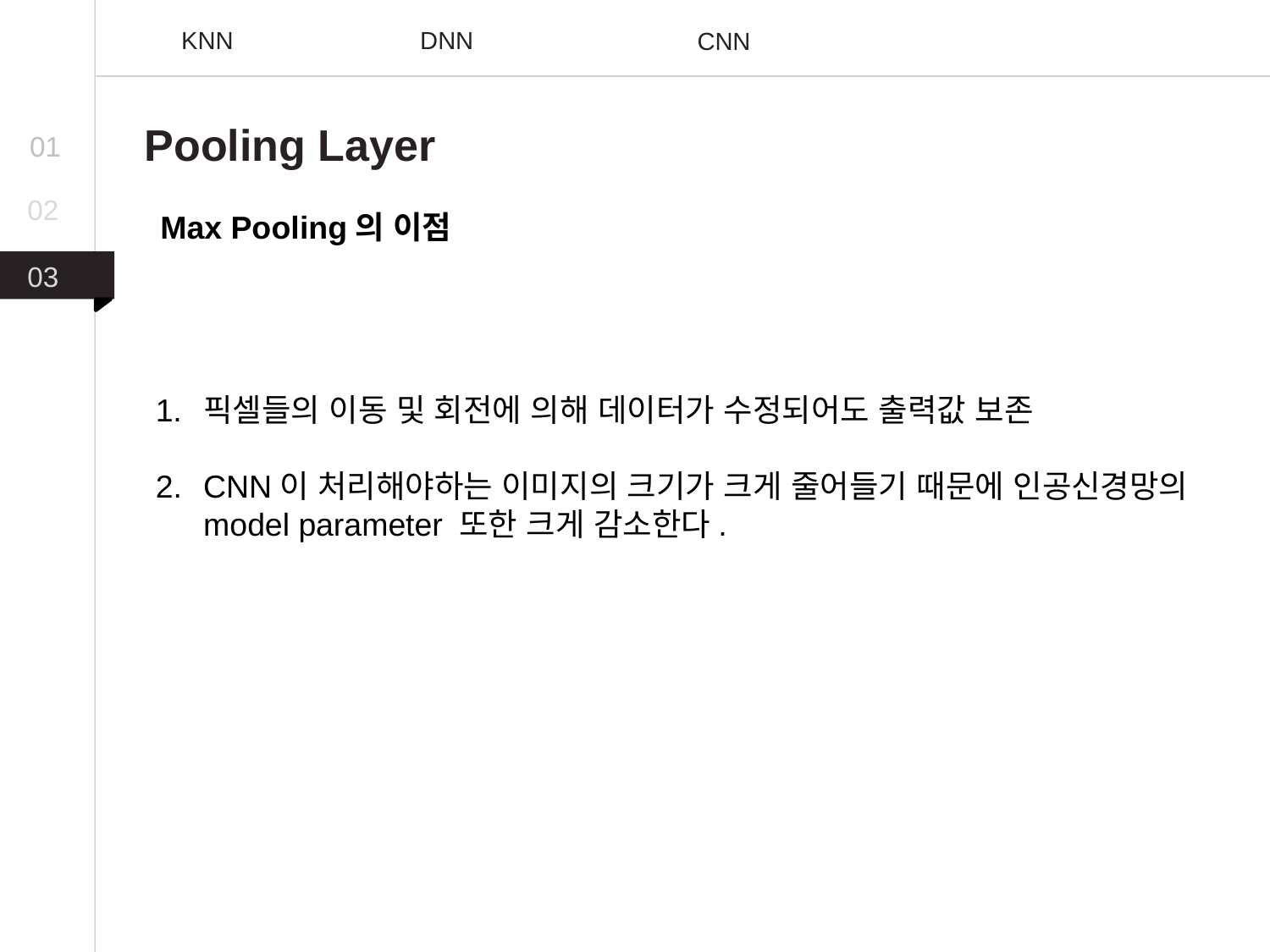

KNN
DNN
CNN
Pooling Layer
01
02
Max Pooling의 이점

03

픽셀들의 이동 및 회전에 의해 데이터가 수정되어도 출력값 보존

CNN이 처리해야하는 이미지의 크기가 크게 줄어들기 때문에 인공신경망의 model parameter 또한 크게 감소한다.